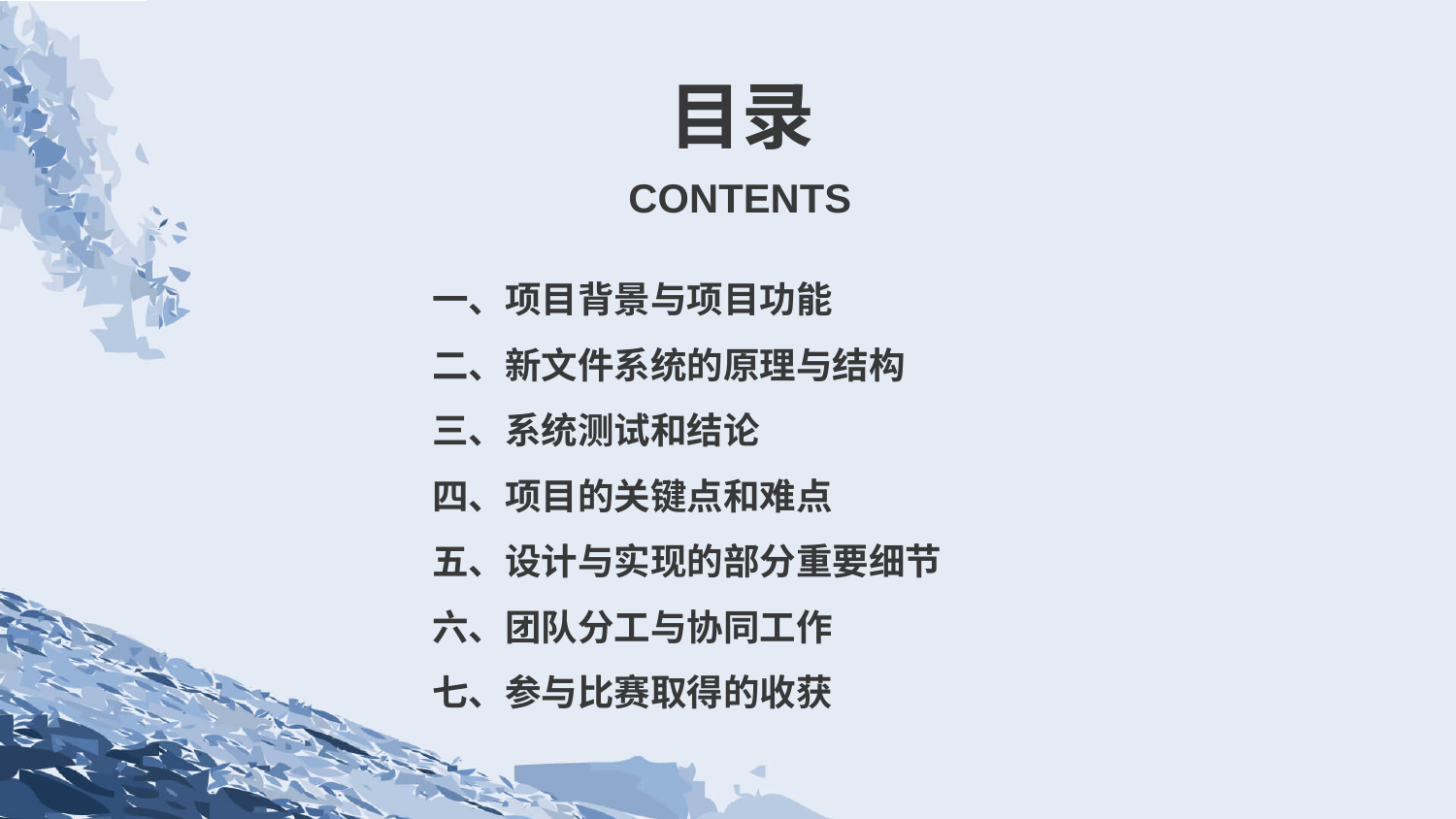

目录
CONTENTS
一、项目背景与项目功能
二、新文件系统的原理与结构
三、系统测试和结论
四、项目的关键点和难点
五、设计与实现的部分重要细节
六、团队分工与协同工作
七、参与比赛取得的收获